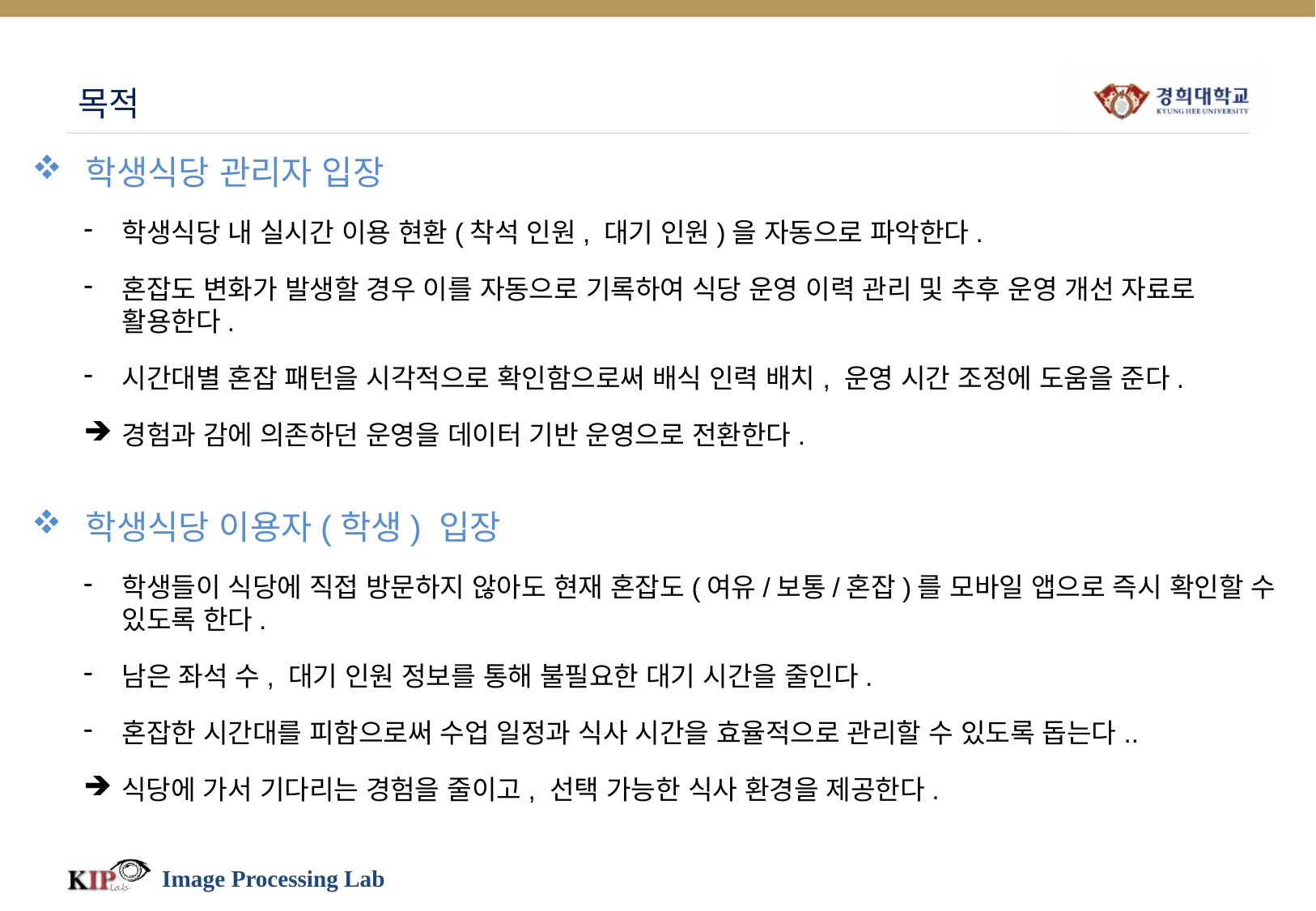

# 목적
 학생식당 관리자 입장
학생식당 내 실시간 이용 현환(착석 인원, 대기 인원)을 자동으로 파악한다.
혼잡도 변화가 발생할 경우 이를 자동으로 기록하여 식당 운영 이력 관리 및 추후 운영 개선 자료로 활용한다.
시간대별 혼잡 패턴을 시각적으로 확인함으로써 배식 인력 배치, 운영 시간 조정에 도움을 준다.
경험과 감에 의존하던 운영을 데이터 기반 운영으로 전환한다.
 학생식당 이용자(학생) 입장
학생들이 식당에 직접 방문하지 않아도 현재 혼잡도(여유/보통/혼잡)를 모바일 앱으로 즉시 확인할 수 있도록 한다.
남은 좌석 수, 대기 인원 정보를 통해 불필요한 대기 시간을 줄인다.
혼잡한 시간대를 피함으로써 수업 일정과 식사 시간을 효율적으로 관리할 수 있도록 돕는다..
식당에 가서 기다리는 경험을 줄이고, 선택 가능한 식사 환경을 제공한다.
Image Processing Lab